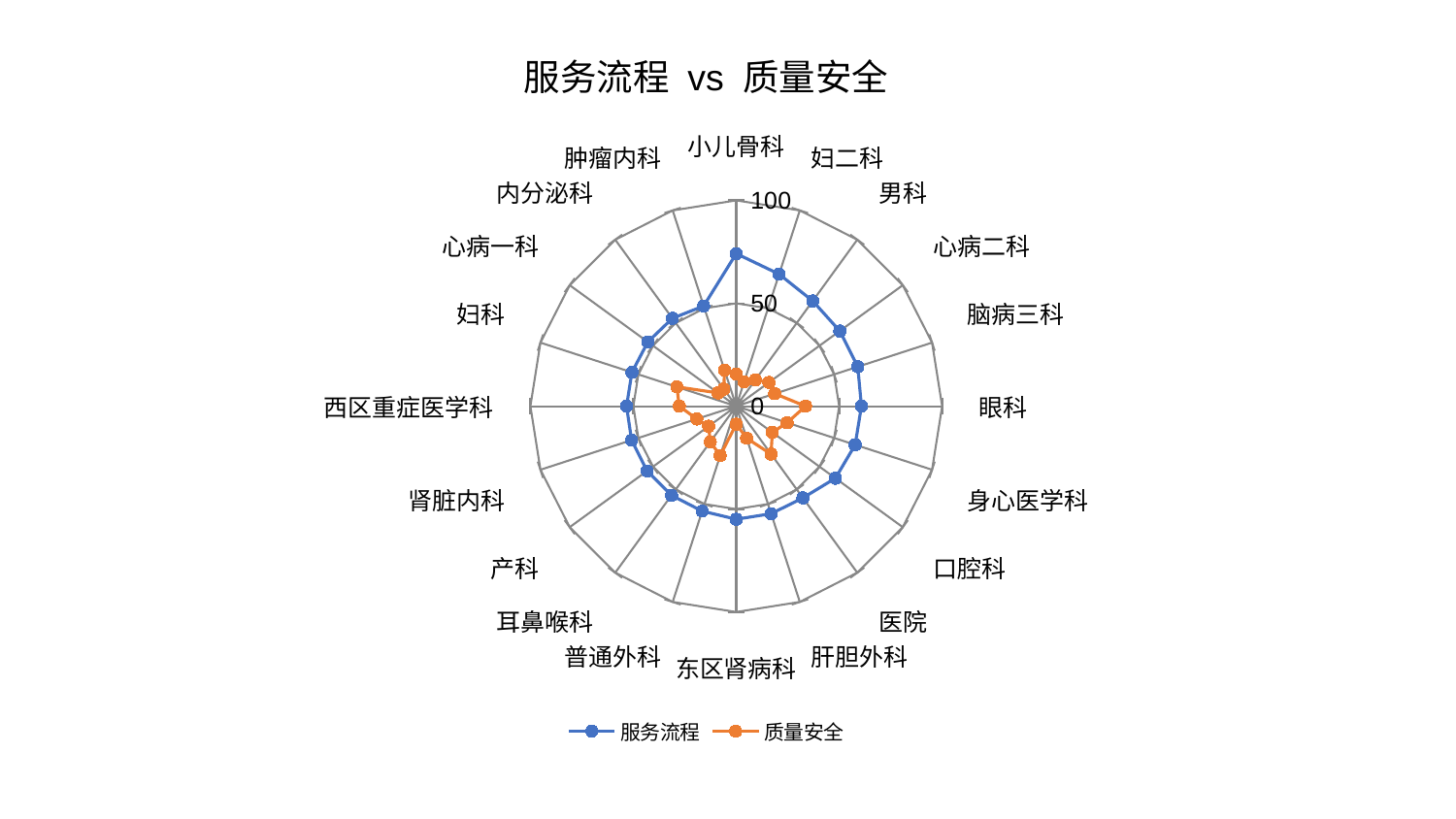

### Chart: 服务流程 vs 质量安全

| Category | 服务流程 | 质量安全 |
|---|---|---|
| 小儿骨科 | 74.14083401355441 | 15.719842696285388 |
| 妇二科 | 67.47077090471318 | 12.464085512989303 |
| 男科 | 63.19929086640925 | 15.827405754216695 |
| 心病二科 | 62.15294932755734 | 19.619154691943862 |
| 脑病三科 | 62.06282744204784 | 19.655603213513302 |
| 眼科 | 60.82759365725351 | 33.66563062133146 |
| 身心医学科 | 60.72508210721912 | 25.99735936062941 |
| 口腔科 | 59.548090373356445 | 21.664160541792253 |
| 医院 | 55.08750570010098 | 28.773056141174816 |
| 肝胆外科 | 54.93924436460026 | 16.364181208366293 |
| 东区肾病科 | 54.931618092149336 | 8.732420916846895 |
| 普通外科 | 53.60099644733454 | 25.201299768437554 |
| 耳鼻喉科 | 53.543426828573864 | 21.448575627157712 |
| 产科 | 53.535702071680845 | 16.59291510399891 |
| 肾脏内科 | 53.470805914791285 | 20.16978951492687 |
| 西区重症医学科 | 53.305734440998926 | 27.679305671312534 |
| 妇科 | 53.275736926263335 | 30.327999338809356 |
| 心病一科 | 53.10329383659775 | 10.957218227288152 |
| 内分泌科 | 52.76700309160686 | 10.286373920729073 |
| 肿瘤内科 | 51.224411274481206 | 18.361650863436854 |
52